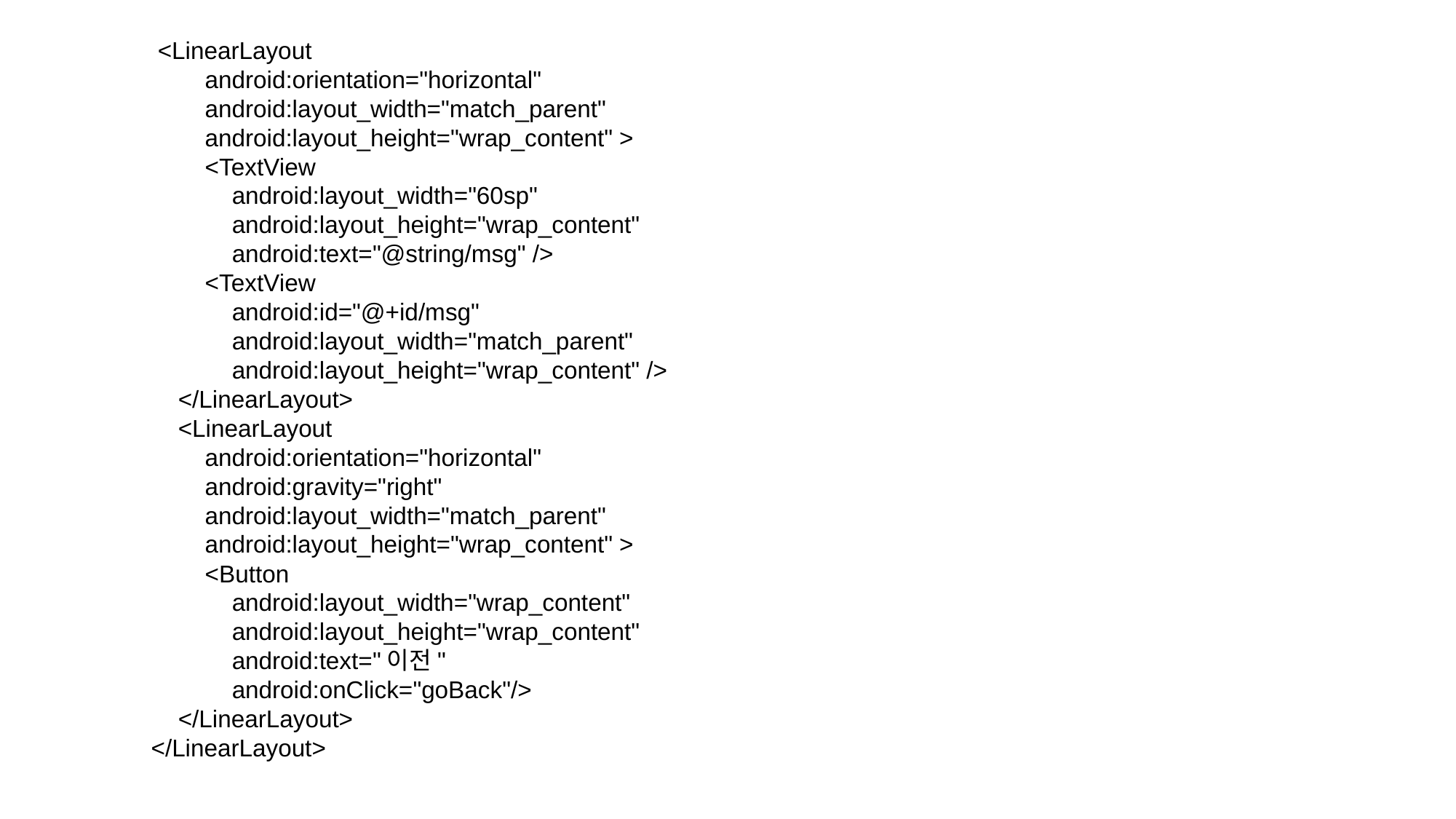

<LinearLayout
        android:orientation="horizontal"
        android:layout_width="match_parent"
        android:layout_height="wrap_content" >
        <TextView
            android:layout_width="60sp"
            android:layout_height="wrap_content"
            android:text="@string/msg" />
        <TextView
            android:id="@+id/msg"
            android:layout_width="match_parent"
            android:layout_height="wrap_content" />
    </LinearLayout>
    <LinearLayout
        android:orientation="horizontal"
        android:gravity="right"
        android:layout_width="match_parent"
        android:layout_height="wrap_content" >
        <Button
            android:layout_width="wrap_content"
            android:layout_height="wrap_content"
            android:text="이전"
            android:onClick="goBack"/>
    </LinearLayout>
</LinearLayout>